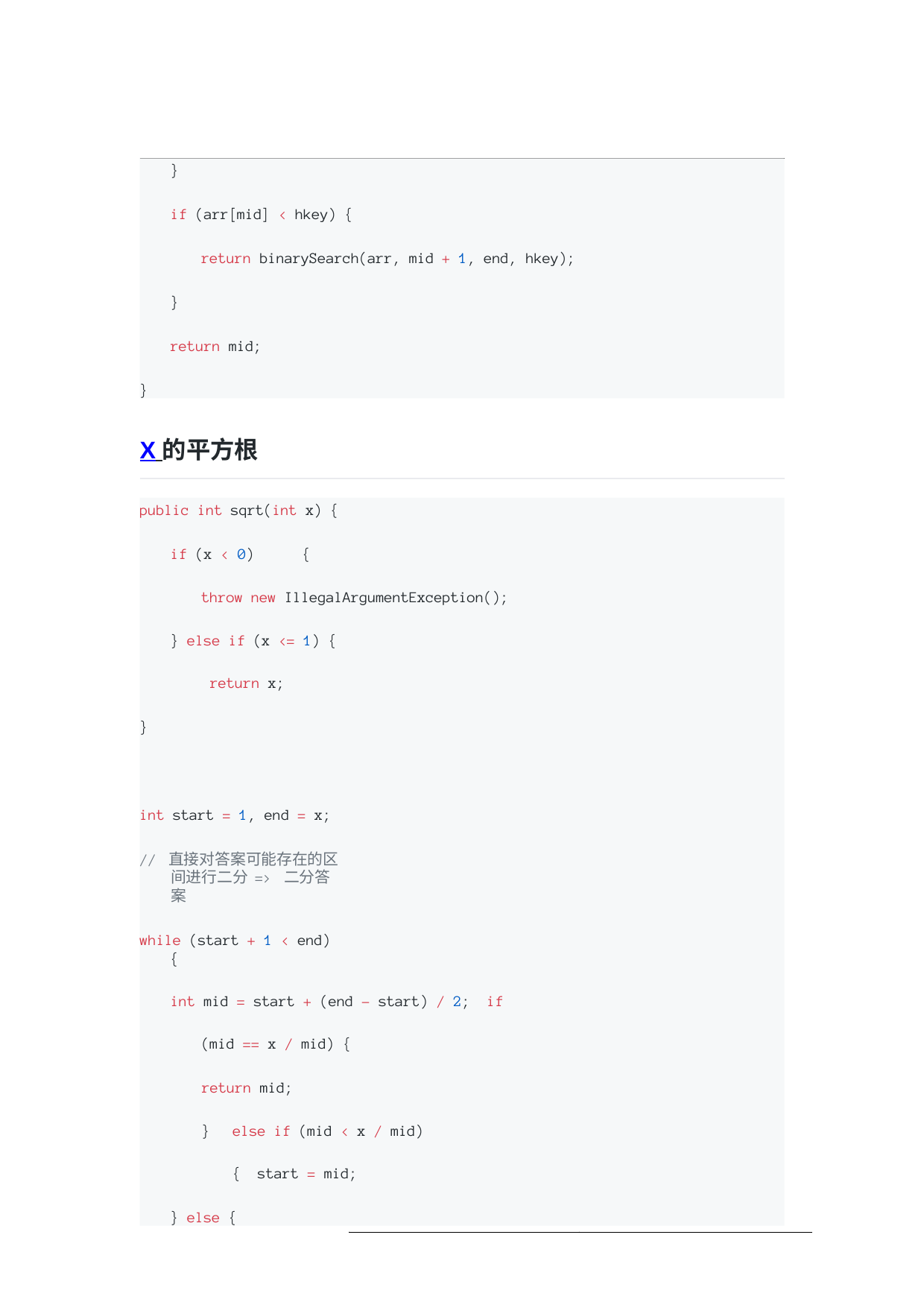

}

if (arr[mid] < hkey) {

return binarySearch(arr, mid + 1, end, hkey);

}

return mid;

}
X 的平方根

public int sqrt(int x) {

if (x < 0)	{

throw new IllegalArgumentException();
} else if (x <= 1) {  return x;

}

int start = 1, end = x;

// 直接对答案可能存在的区间进行二分 => 二分答案

while (start + 1 < end) {
int mid = start + (end - start) / 2;  if (mid == x / mid) {

return mid;
}	else if (mid < x / mid) {  start = mid;

} else {